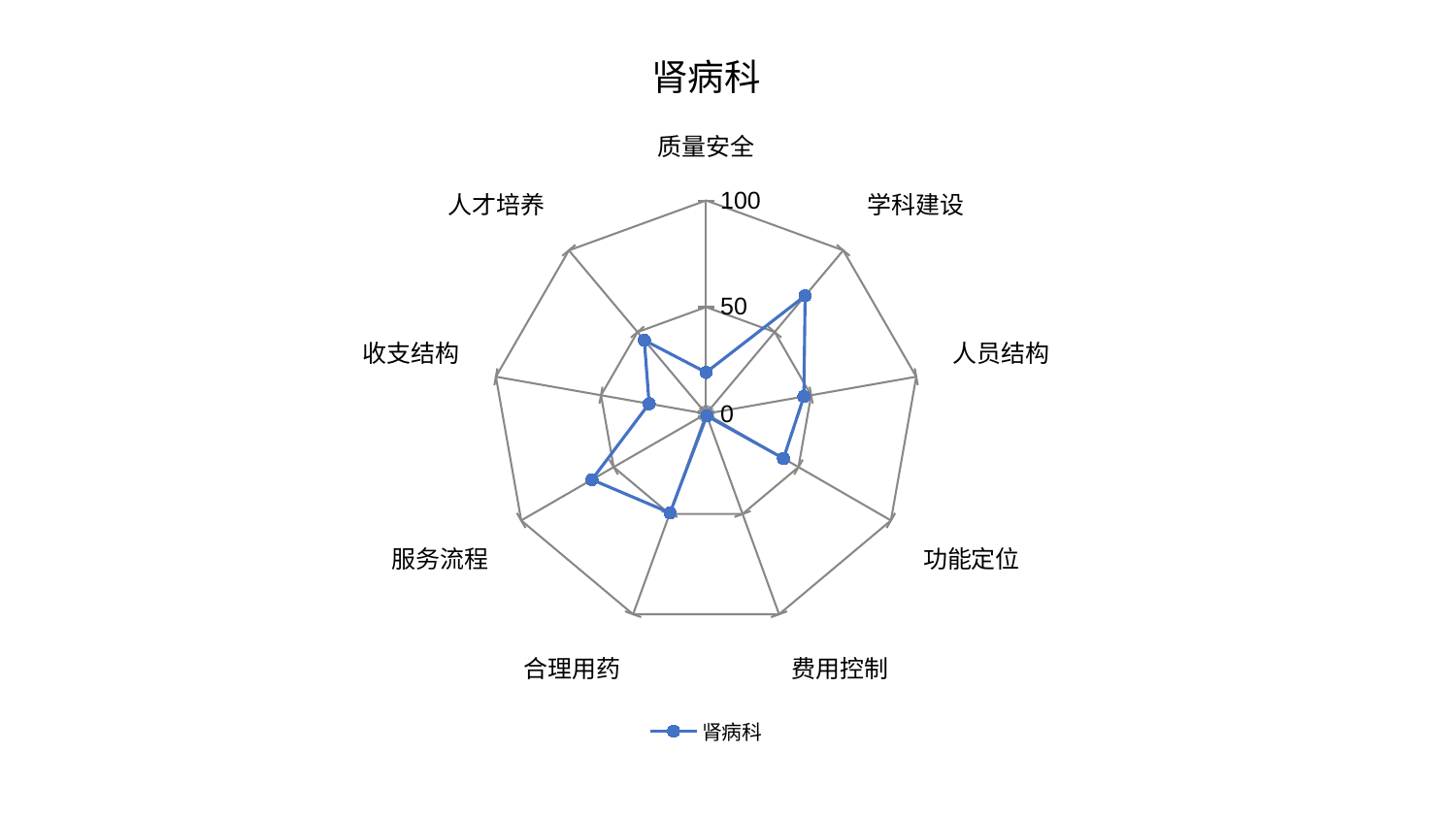

### Chart: 肾病科

| Category | 肾病科 |
|---|---|
| 质量安全 | 19.405911774636255 |
| 学科建设 | 72.19056380048431 |
| 人员结构 | 46.54677518383028 |
| 功能定位 | 41.89262331247802 |
| 费用控制 | 1.0587081223826011 |
| 合理用药 | 49.42923272504201 |
| 服务流程 | 61.77979444760766 |
| 收支结构 | 27.1057186227428 |
| 人才培养 | 45.021602543930264 |
107